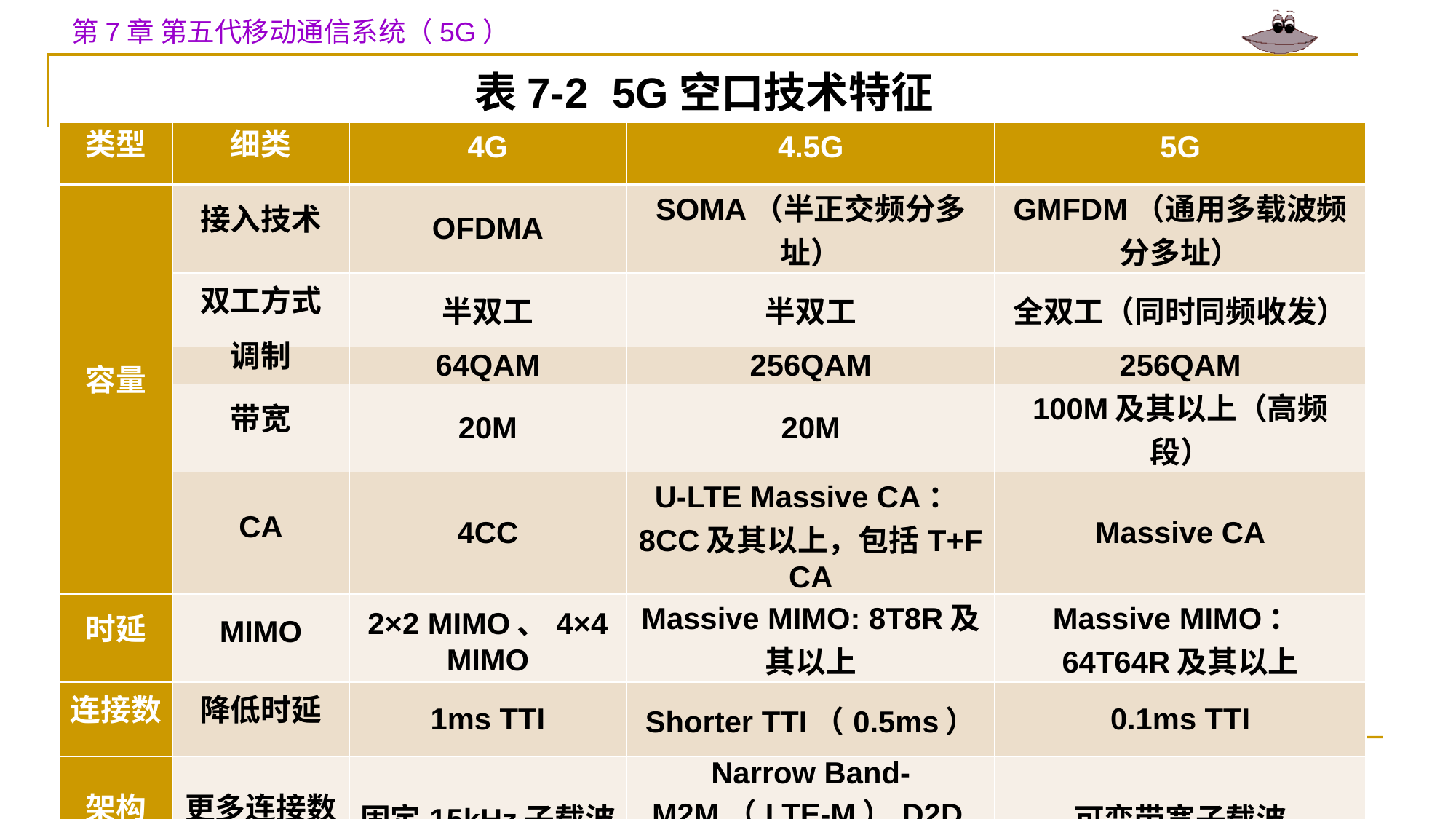

表7-2  5G空口技术特征
| 类型 | 细类 | 4G | 4.5G | 5G |
| --- | --- | --- | --- | --- |
| 容量 | 接入技术 | OFDMA | SOMA（半正交频分多址） | GMFDM（通用多载波频分多址） |
|  | 双工方式 | 半双工 | 半双工 | 全双工（同时同频收发） |
|  | 调制 | 64QAM | 256QAM | 256QAM |
|  | 带宽 | 20M | 20M | 100M及其以上（高频段） |
|  | CA | 4CC | U-LTE Massive CA：8CC及其以上，包括T+F CA | Massive CA |
| 时延 | MIMO | 2×2 MIMO、4×4 MIMO | Massive MIMO: 8T8R及其以上 | Massive MIMO：64T64R及其以上 |
| 连接数 | 降低时延 | 1ms TTI | Shorter TTI（0.5ms） | 0.1ms TTI |
| 架构 | 更多连接数 | 固定15kHz子载波 | Narrow Band-M2M（LTE-M）D2D（LTE-D） | 可变带宽子载波 |